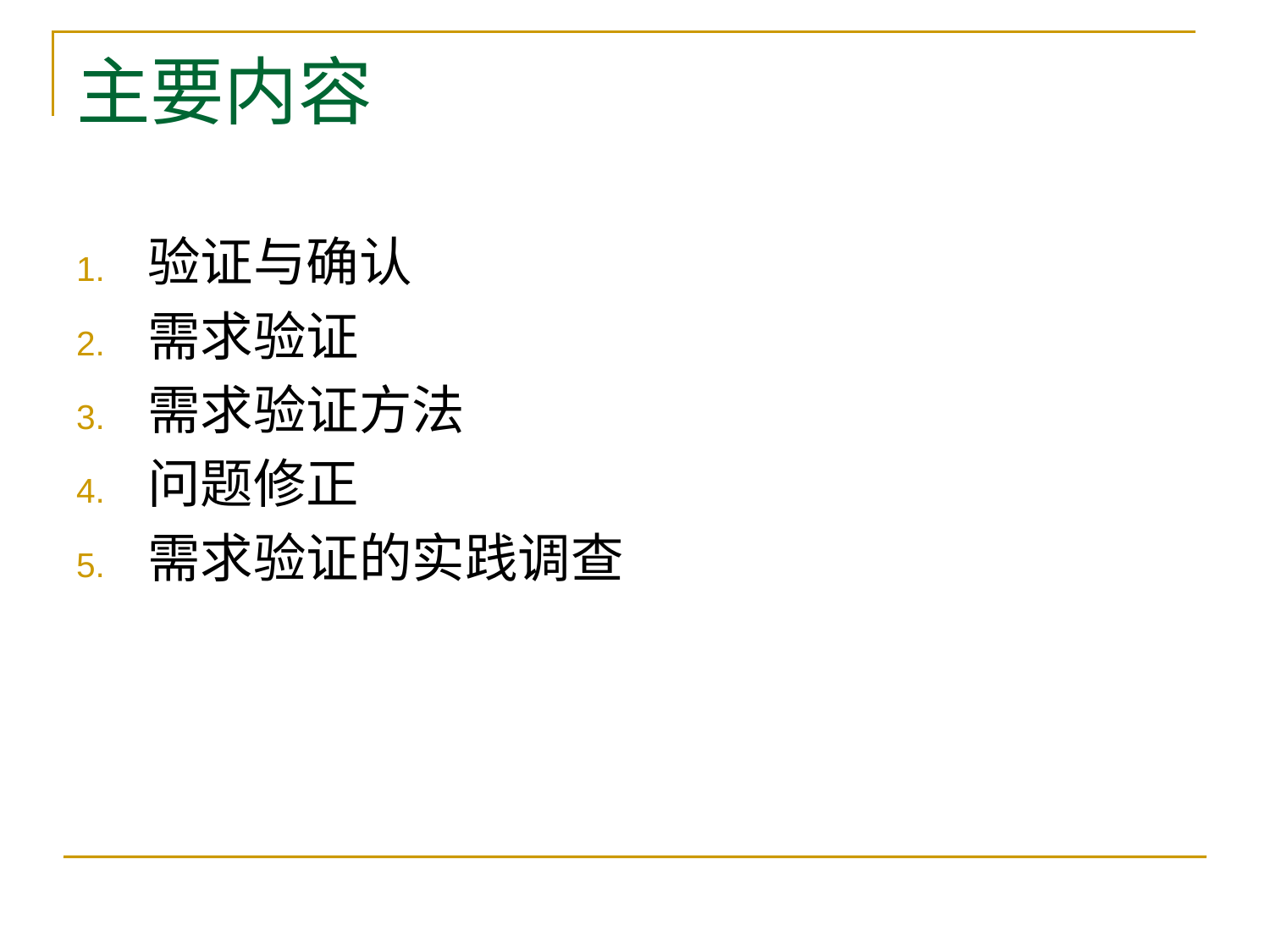

# 主要内容
验证与确认
需求验证
需求验证方法
问题修正
需求验证的实践调查